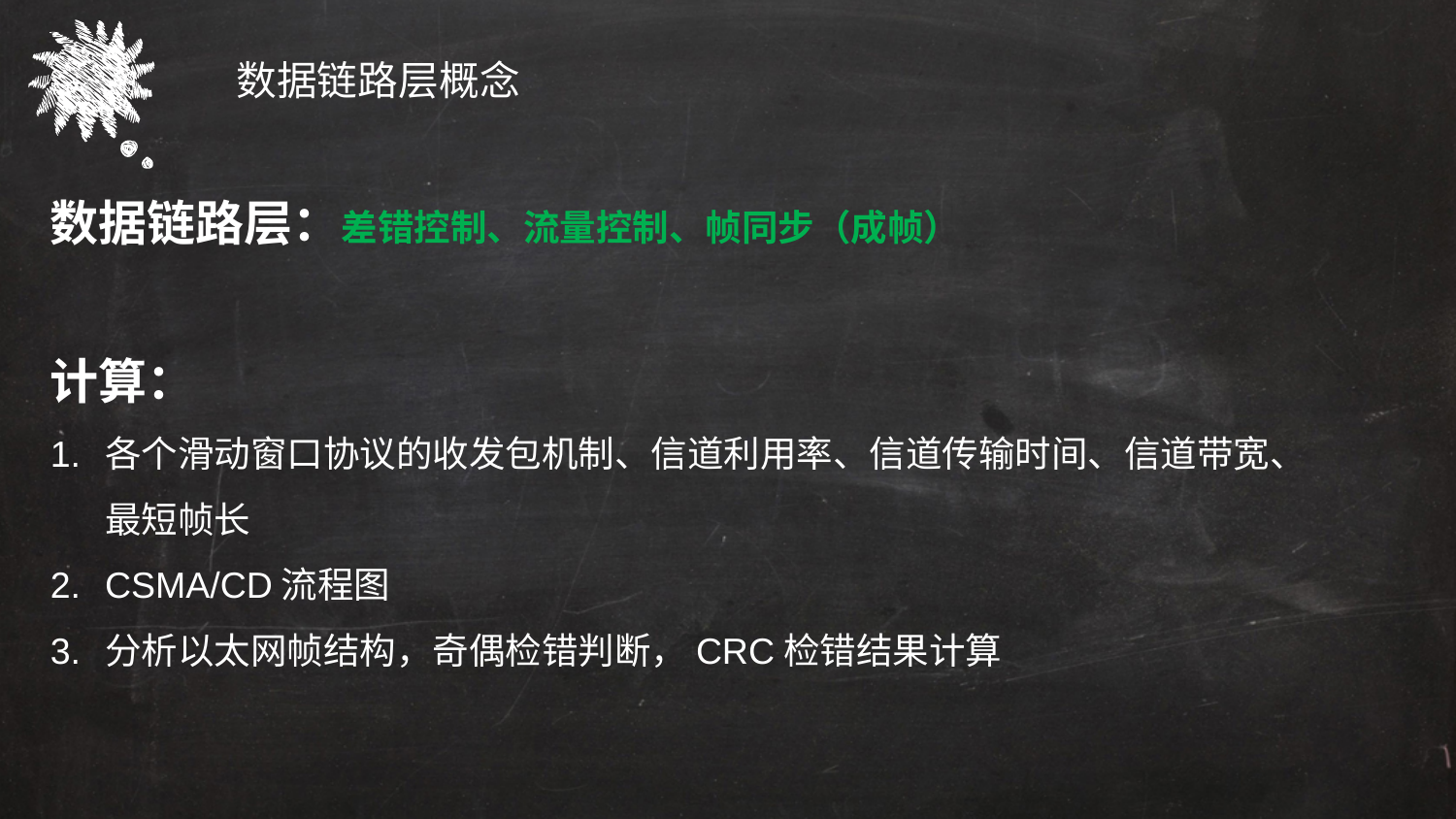

数据链路层概念
数据链路层：差错控制、流量控制、帧同步（成帧）
计算：
各个滑动窗口协议的收发包机制、信道利用率、信道传输时间、信道带宽、最短帧长
CSMA/CD流程图
分析以太网帧结构，奇偶检错判断，CRC检错结果计算